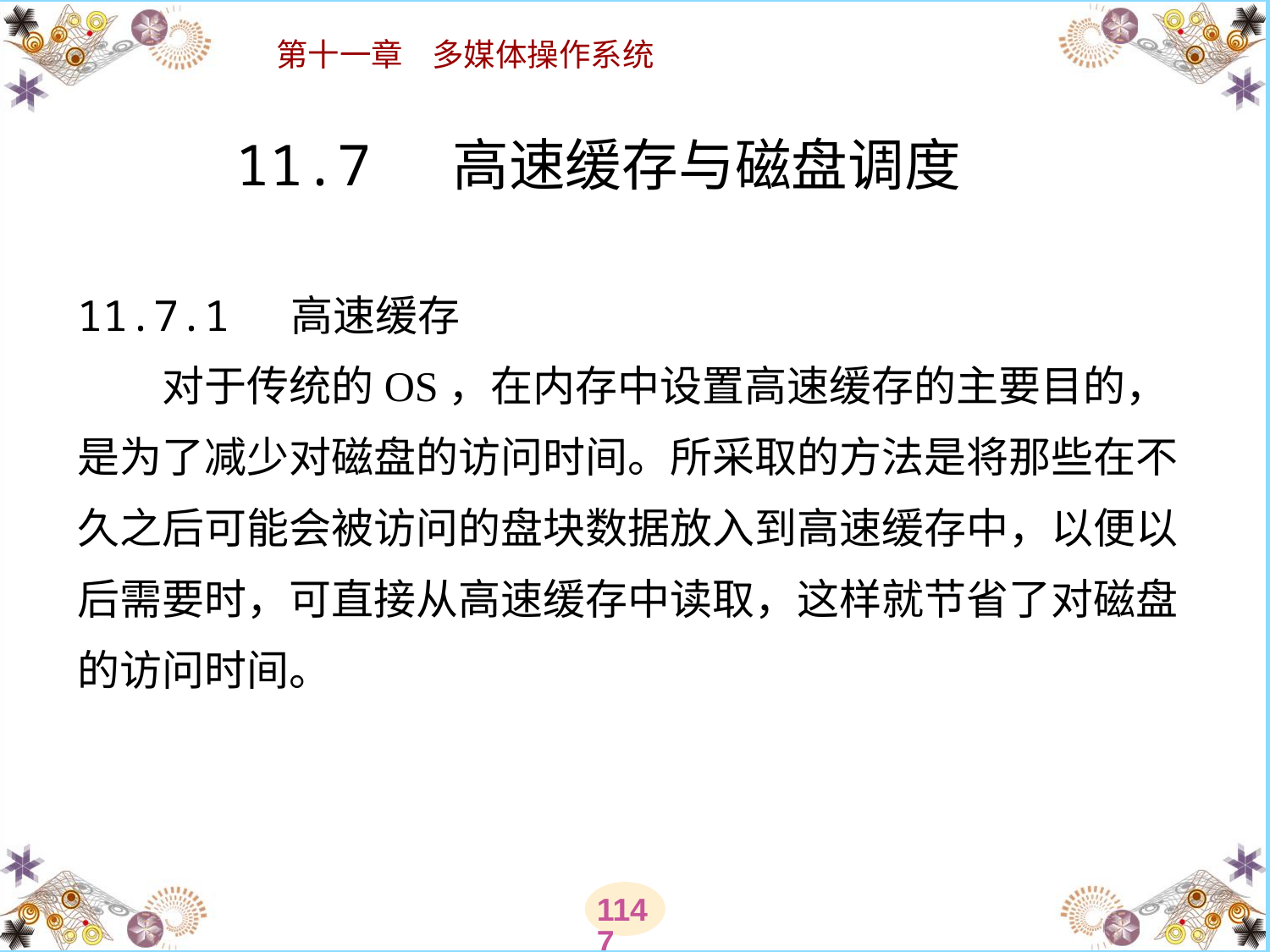

# 11.7  高速缓存与磁盘调度 11.7.1  高速缓存 　　对于传统的OS，在内存中设置高速缓存的主要目的，是为了减少对磁盘的访问时间。所采取的方法是将那些在不久之后可能会被访问的盘块数据放入到高速缓存中，以便以后需要时，可直接从高速缓存中读取，这样就节省了对磁盘的访问时间。